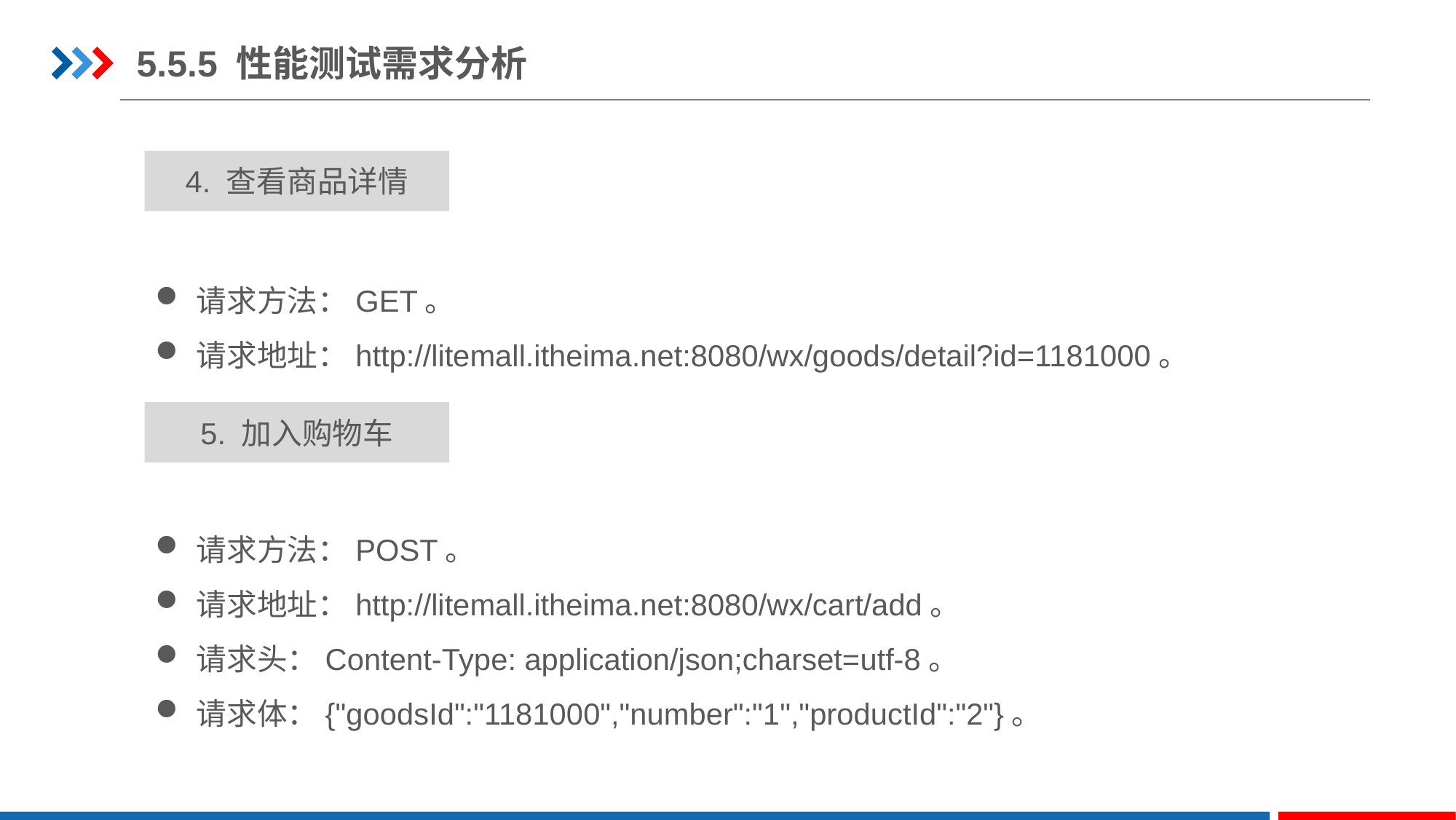

5.5.5 性能测试需求分析
4. 查看商品详情
请求方法：GET。
请求地址：http://litemall.itheima.net:8080/wx/goods/detail?id=1181000。
5. 加入购物车
请求方法：POST。
请求地址：http://litemall.itheima.net:8080/wx/cart/add。
请求头：Content-Type: application/json;charset=utf-8。
请求体：{"goodsId":"1181000","number":"1","productId":"2"}。